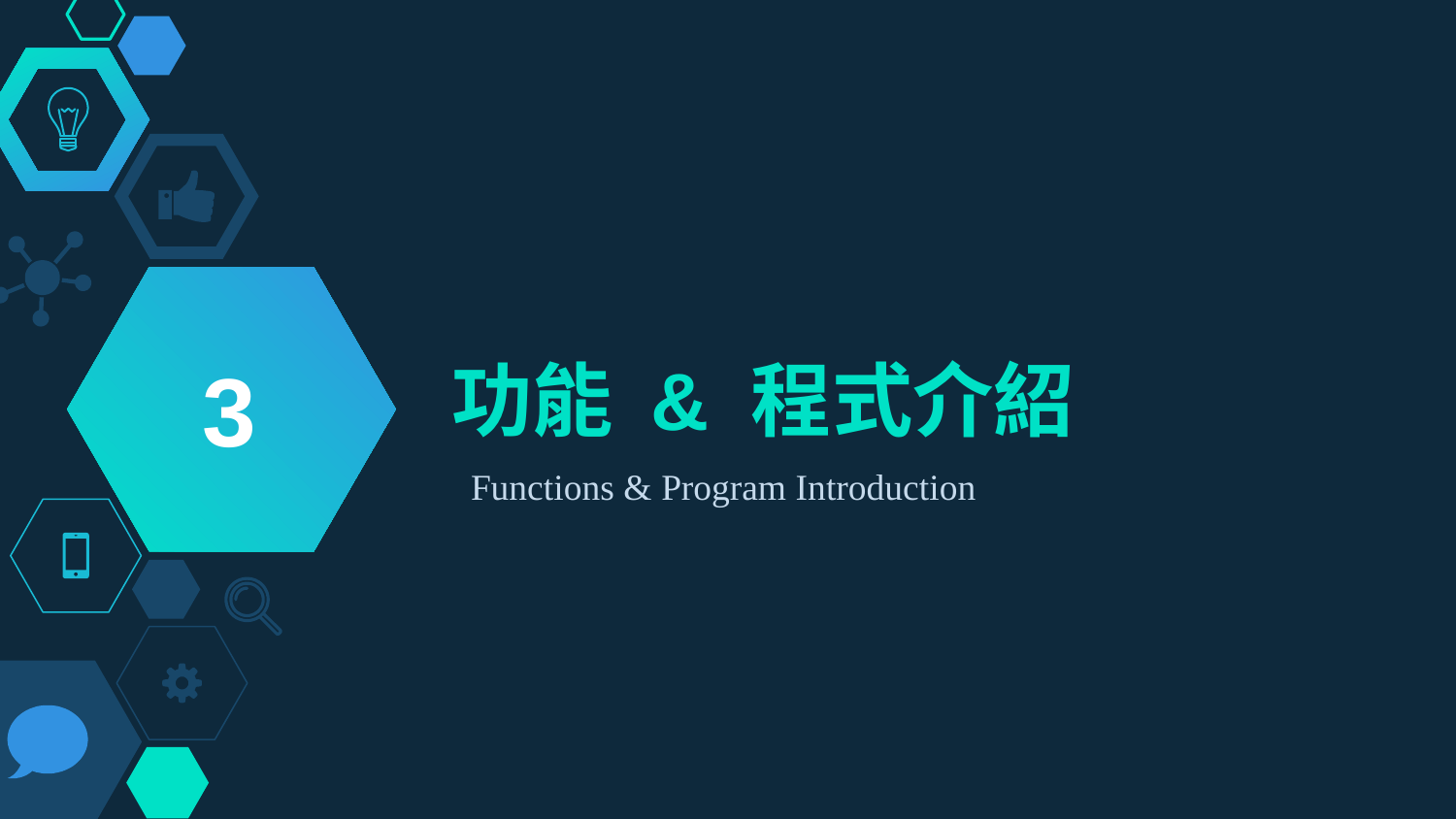

3
# 功能 & 程式介紹
Functions & Program Introduction